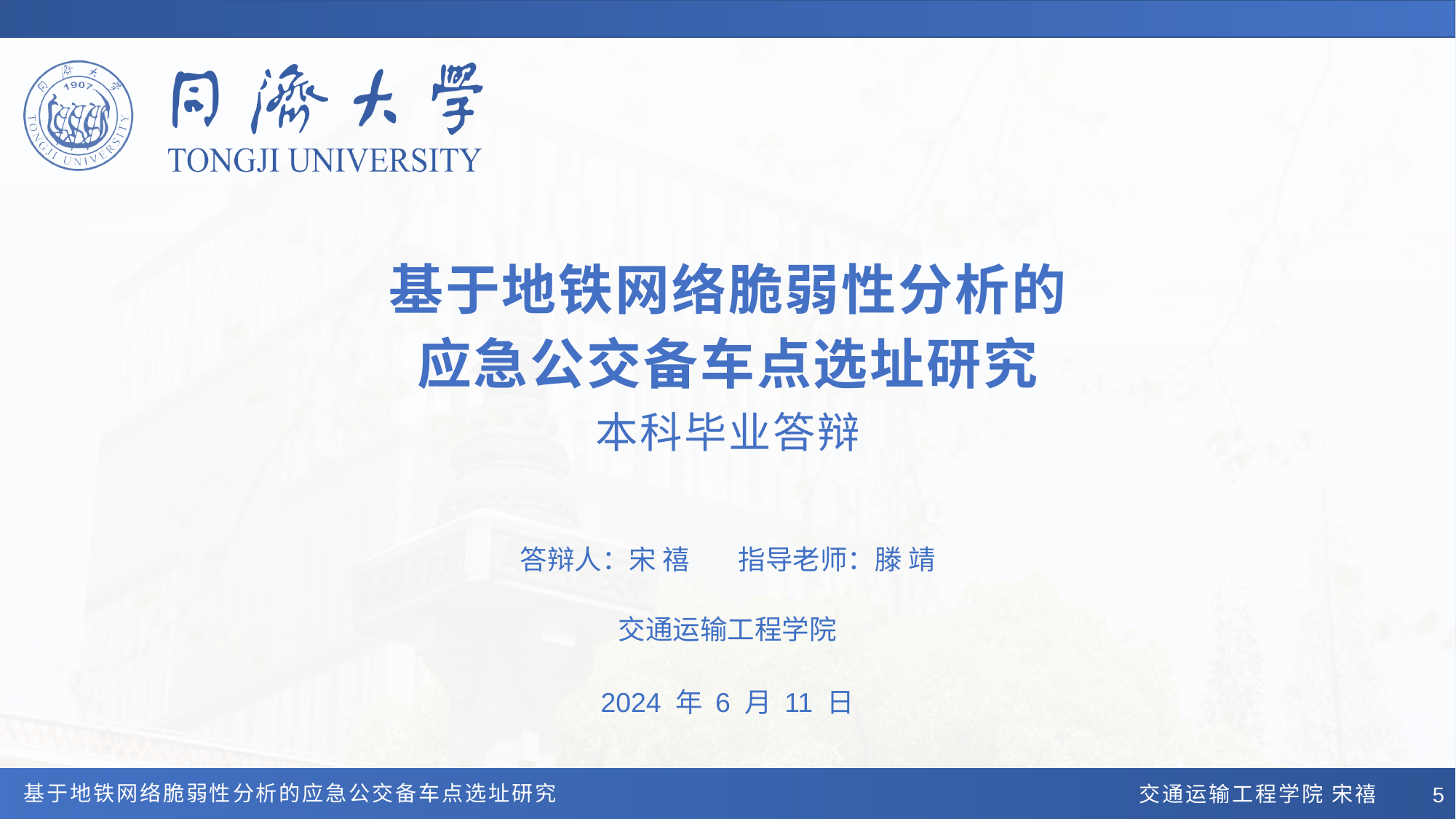

基于地铁网络脆弱性分析的
应急公交备车点选址研究
本科毕业答辩
答辩人：宋 禧	指导老师：滕 靖

交通运输工程学院

2024 年 6 月 11 日